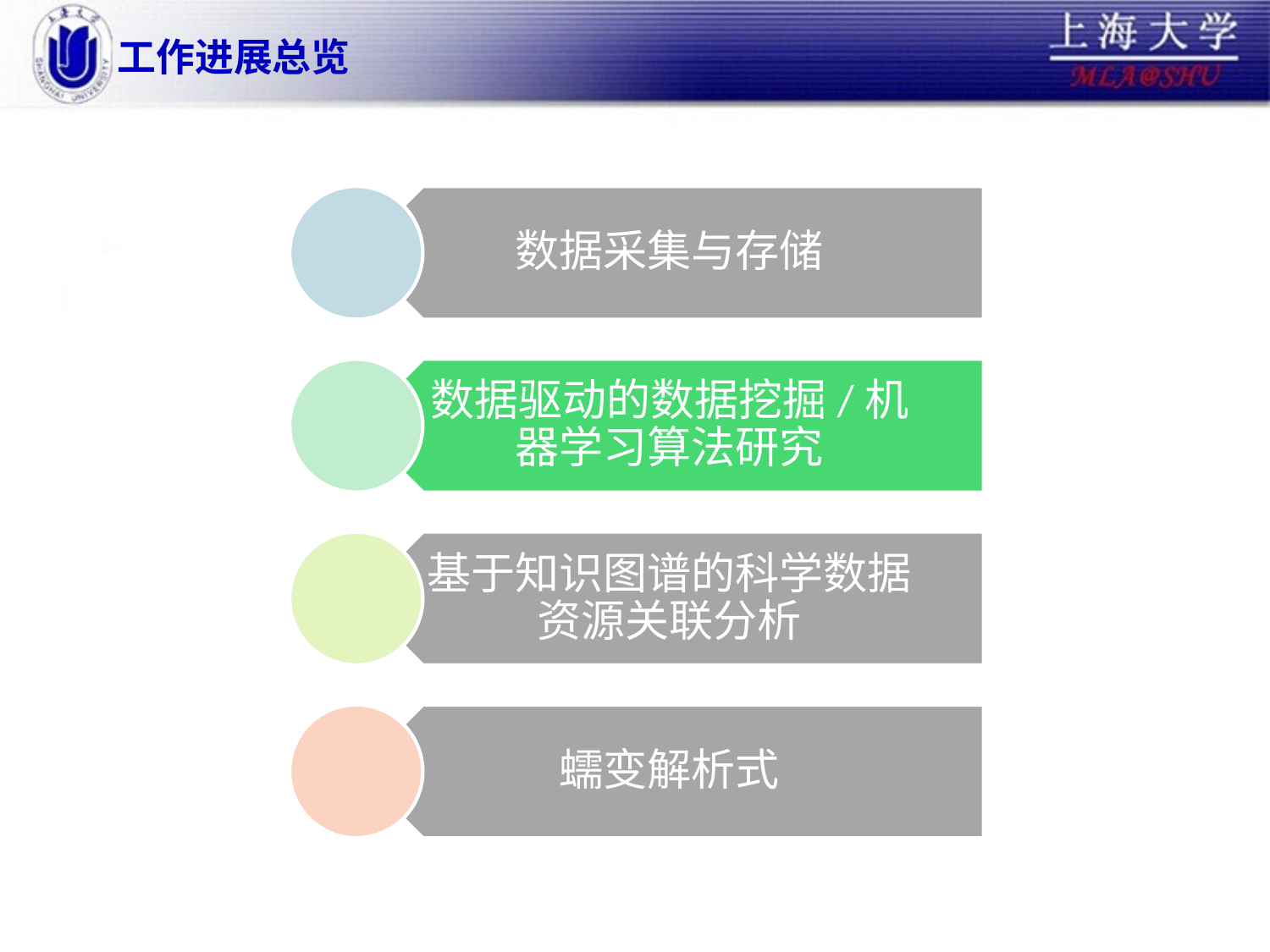

# 工作进展总览
数据采集与存储
数据驱动的数据挖掘/机器学习算法研究
基于知识图谱的科学数据资源关联分析
蠕变解析式